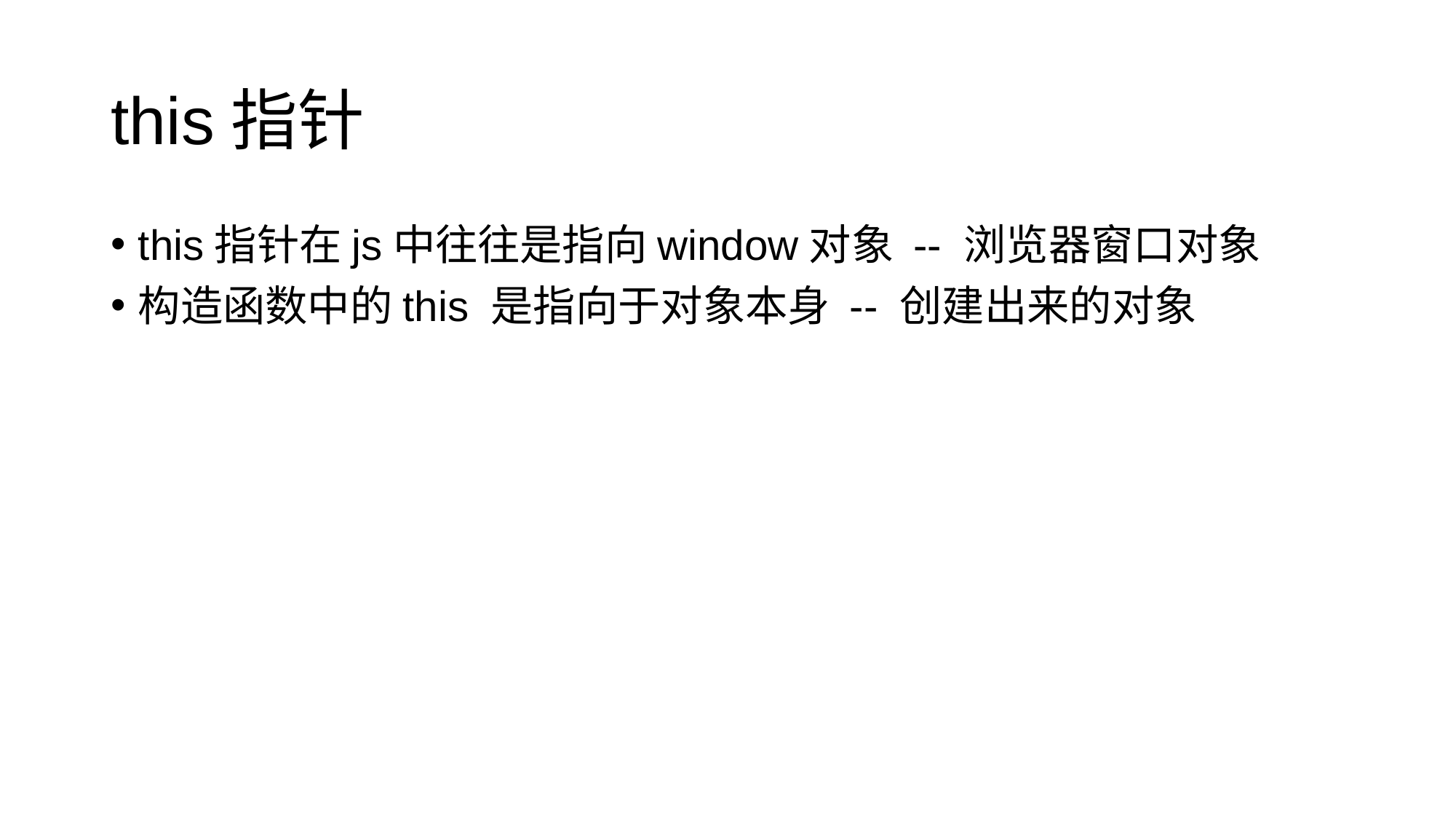

# this指针
this指针在js中往往是指向window对象 -- 浏览器窗口对象
构造函数中的this 是指向于对象本身 -- 创建出来的对象